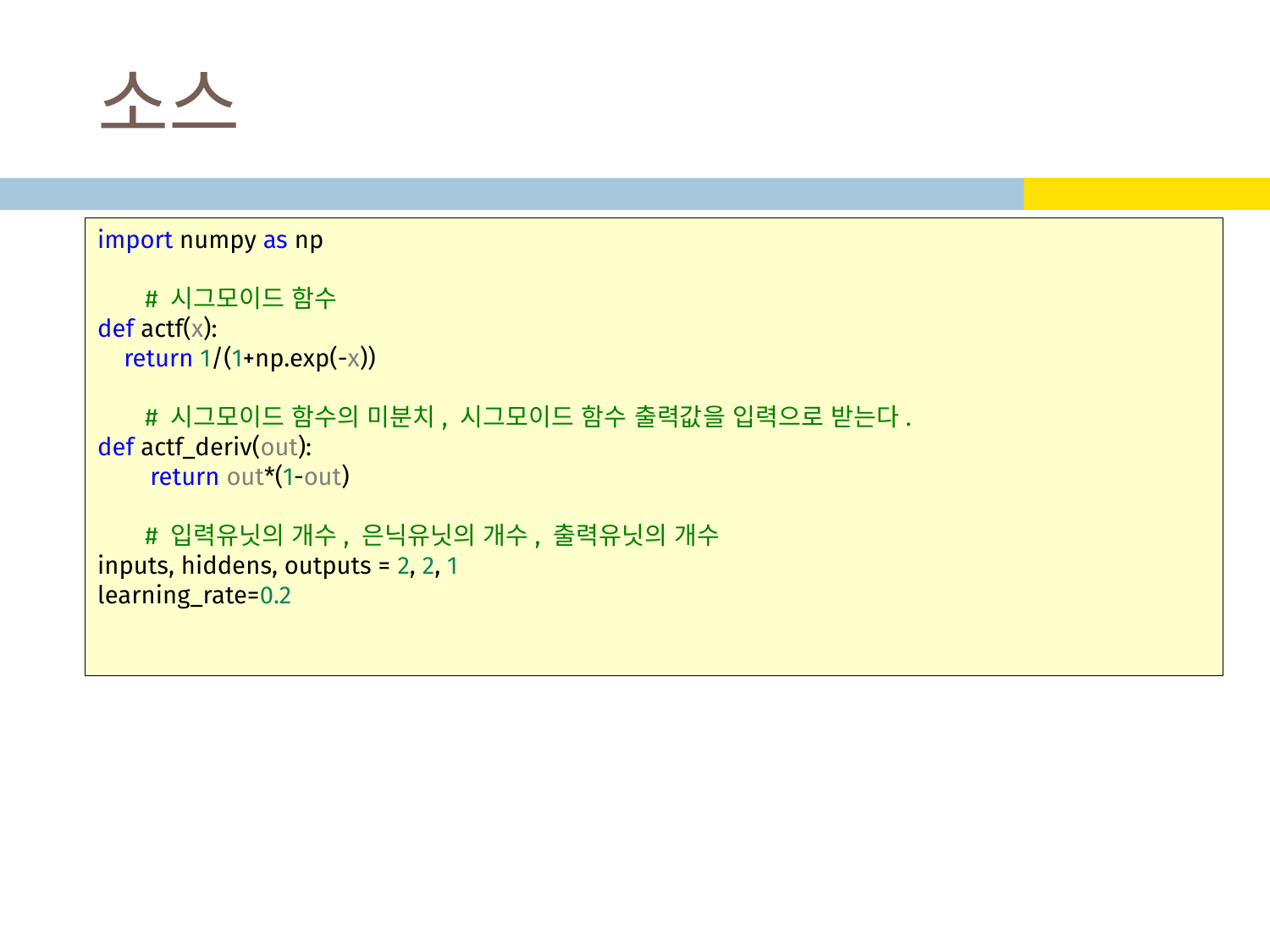

# 소스
import numpy as np
# 시그모이드 함수
def actf(x):
    return 1/(1+np.exp(-x))
# 시그모이드 함수의 미분치, 시그모이드 함수 출력값을 입력으로 받는다.
def actf_deriv(out):
        return out*(1-out)
# 입력유닛의 개수, 은닉유닛의 개수, 출력유닛의 개수
inputs, hiddens, outputs = 2, 2, 1
learning_rate=0.2